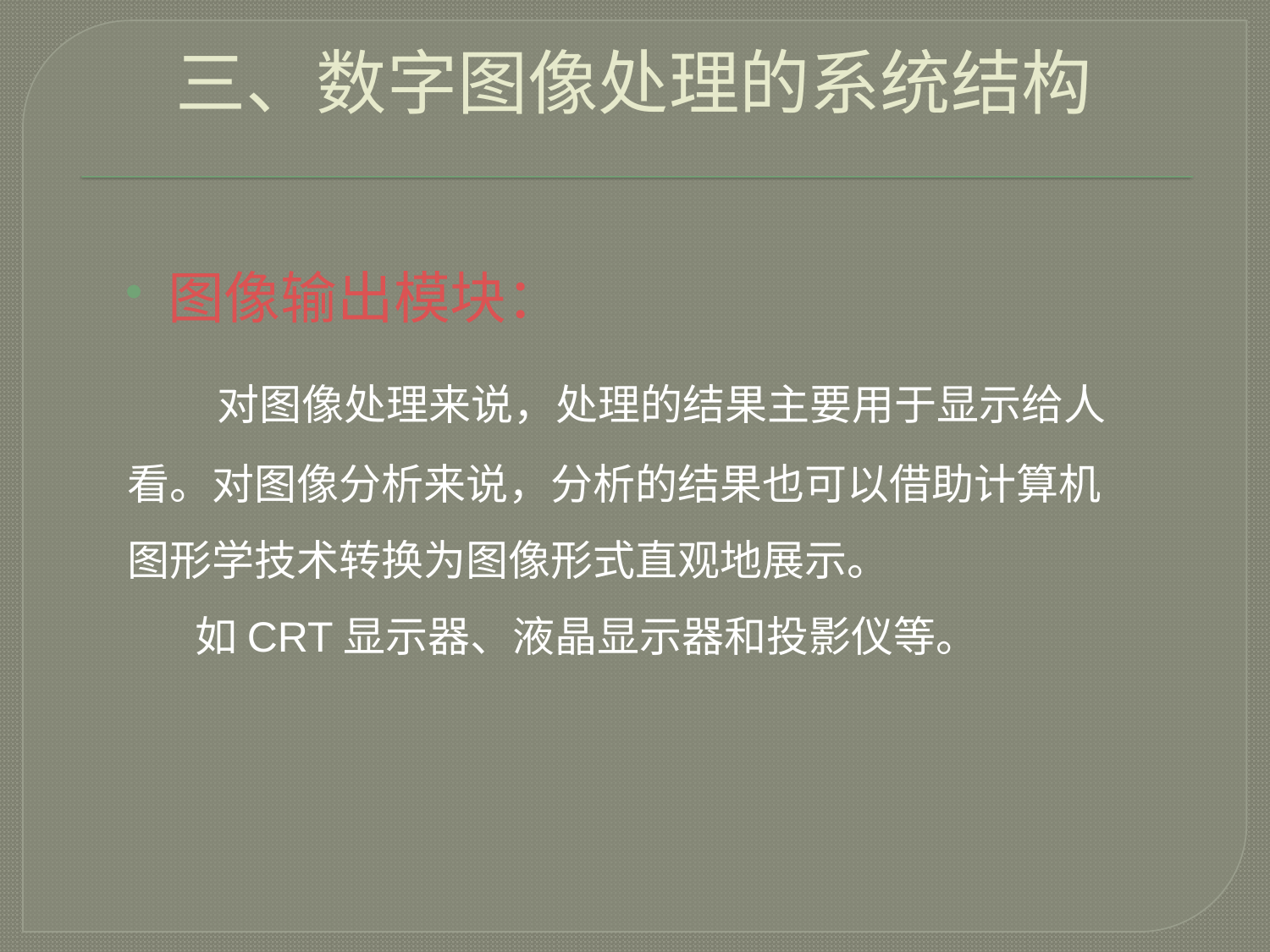

三、数字图像处理的系统结构
图像输出模块：
      对图像处理来说，处理的结果主要用于显示给人
看。对图像分析来说，分析的结果也可以借助计算机
图形学技术转换为图像形式直观地展示。
      如CRT显示器、液晶显示器和投影仪等。